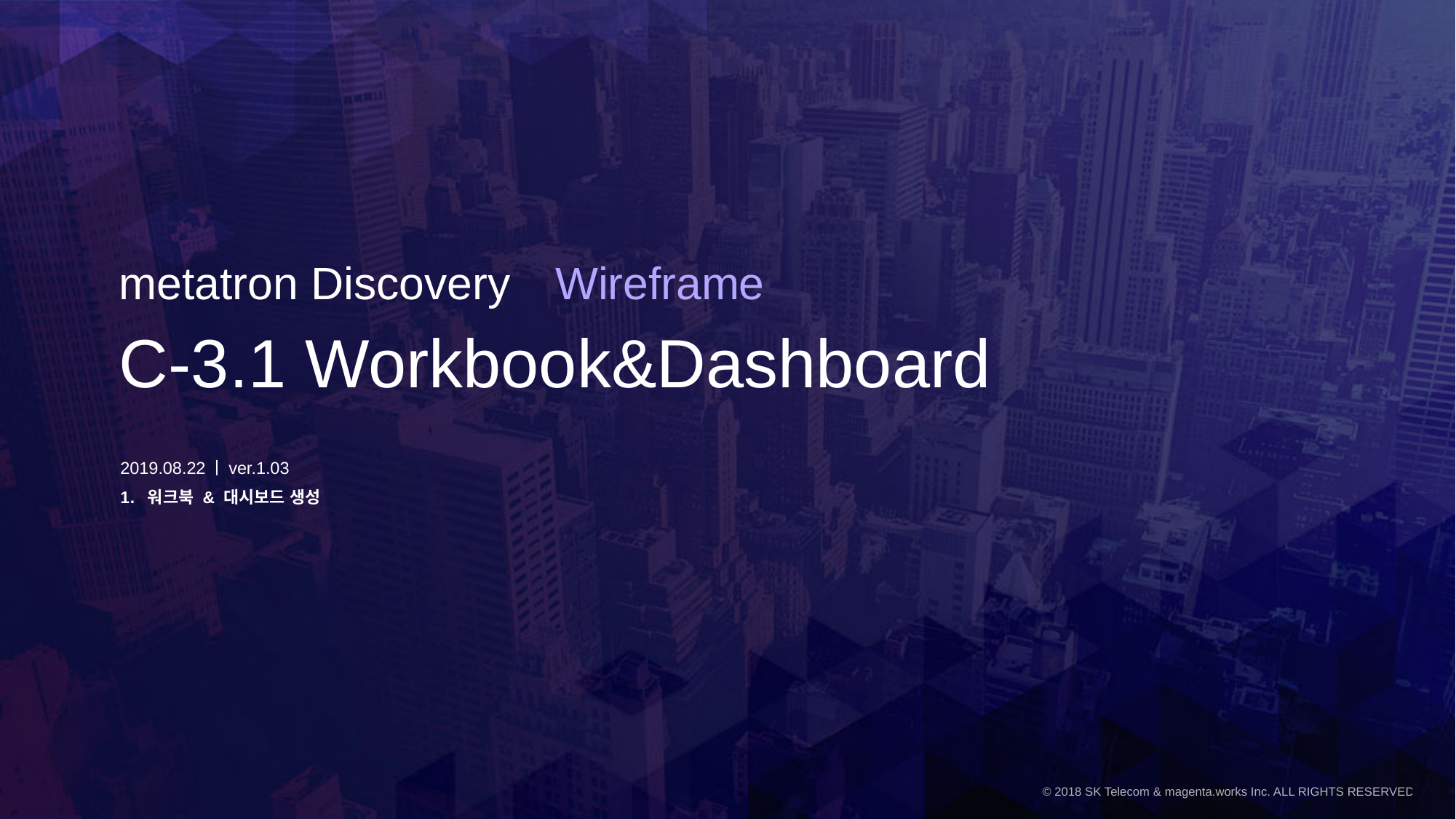

# C-3.1 Workbook&Dashboard
2019.08.22ㅣver.1.03
워크북 & 대시보드 생성